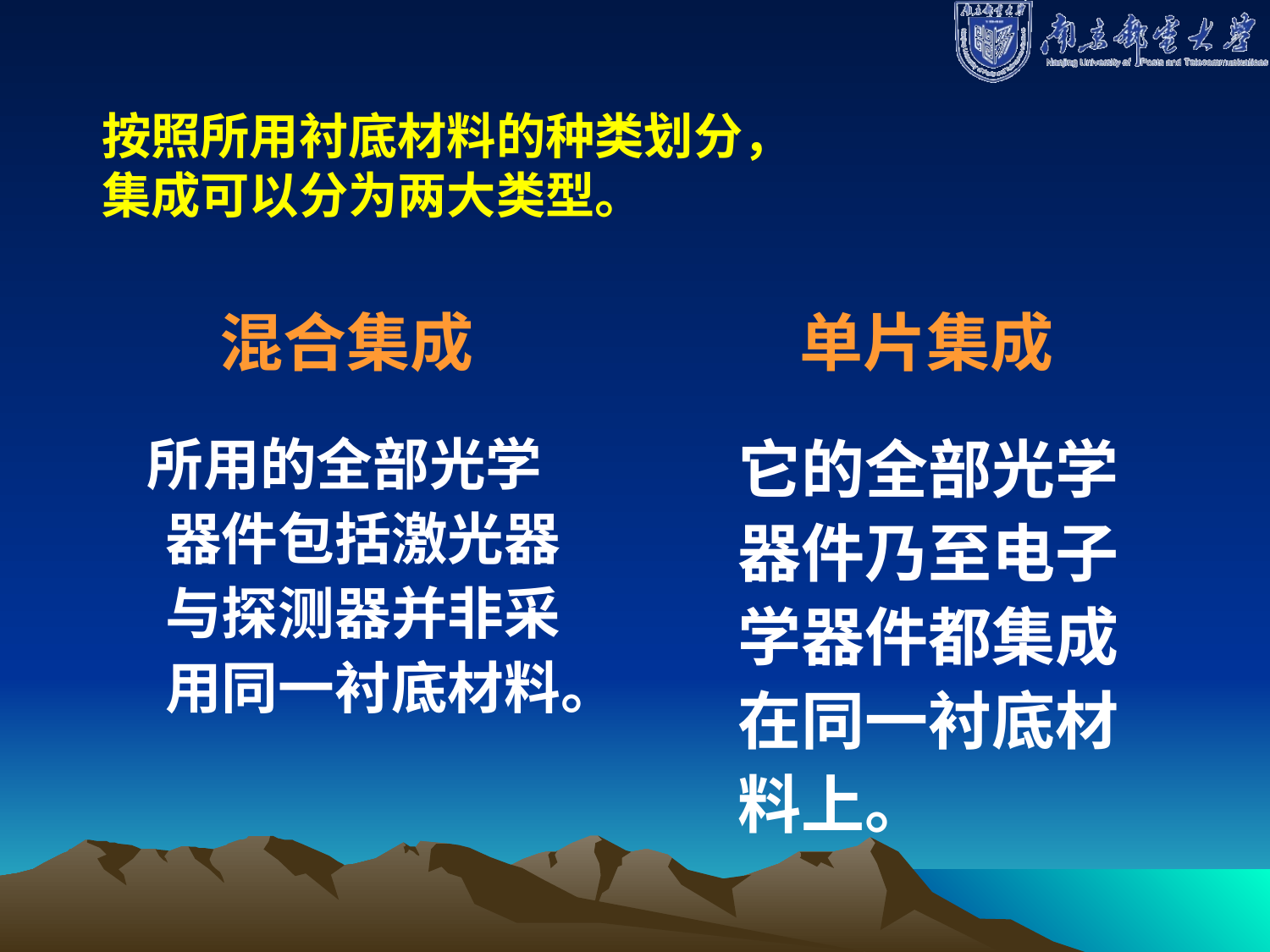

按照所用衬底材料的种类划分，
集成可以分为两大类型。
混合集成
单片集成
  所用的全部光学器件包括激光器与探测器并非采用同一衬底材料。

它的全部光学器件乃至电子学器件都集成在同一衬底材料上。